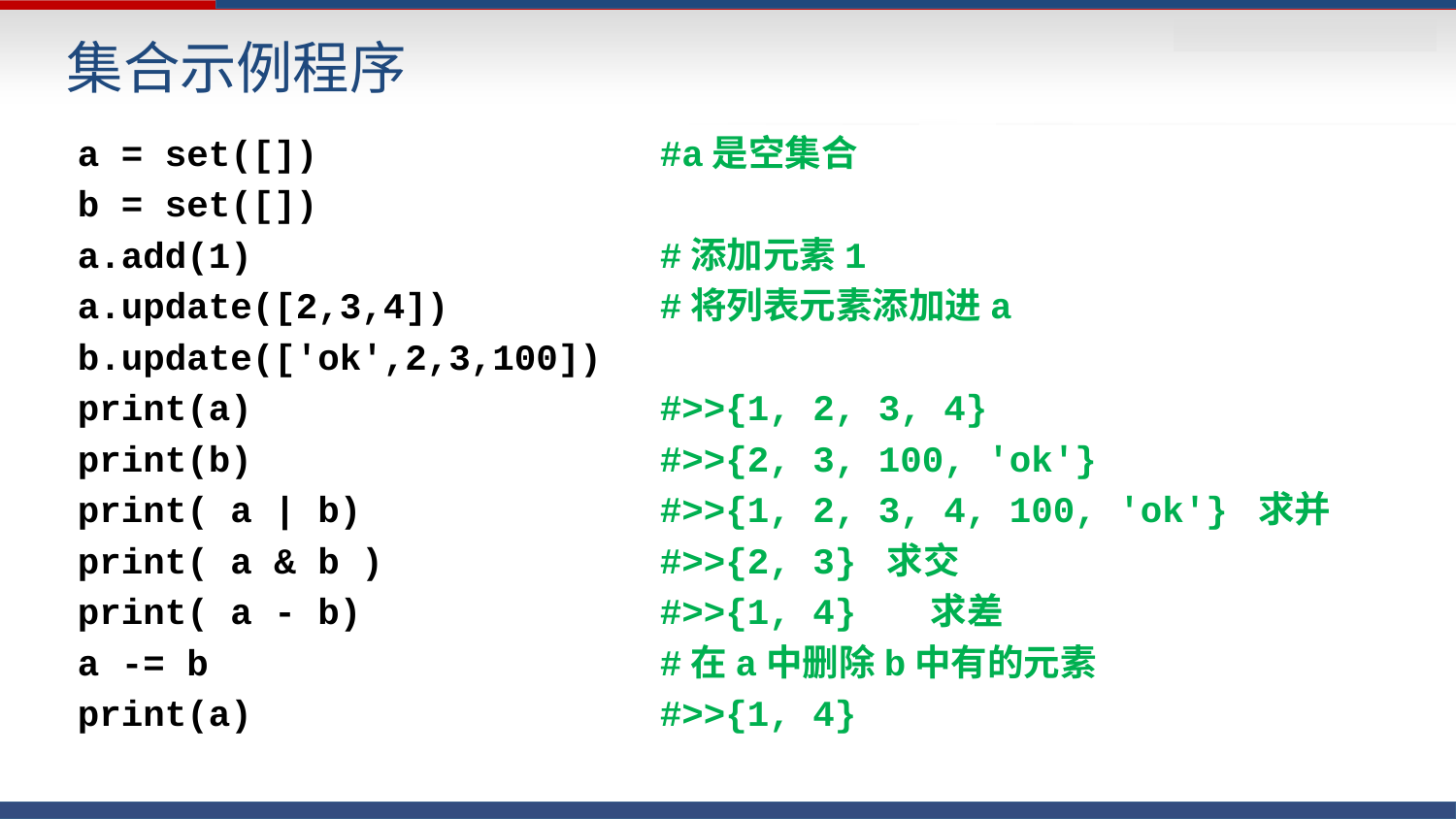

# 集合示例程序
a = set([])			#a是空集合
b = set([])
a.add(1)			#添加元素1
a.update([2,3,4])		#将列表元素添加进a
b.update(['ok',2,3,100])
print(a)    			#>>{1, 2, 3, 4}
print(b)    			#>>{2, 3, 100, 'ok'}
print( a | b)   		#>>{1, 2, 3, 4, 100, 'ok'} 求并
print( a & b )  		#>>{2, 3} 求交
print( a - b)  	    	#>>{1, 4}   求差
a -= b				#在a中删除b中有的元素
print(a)		    	#>>{1, 4}
45